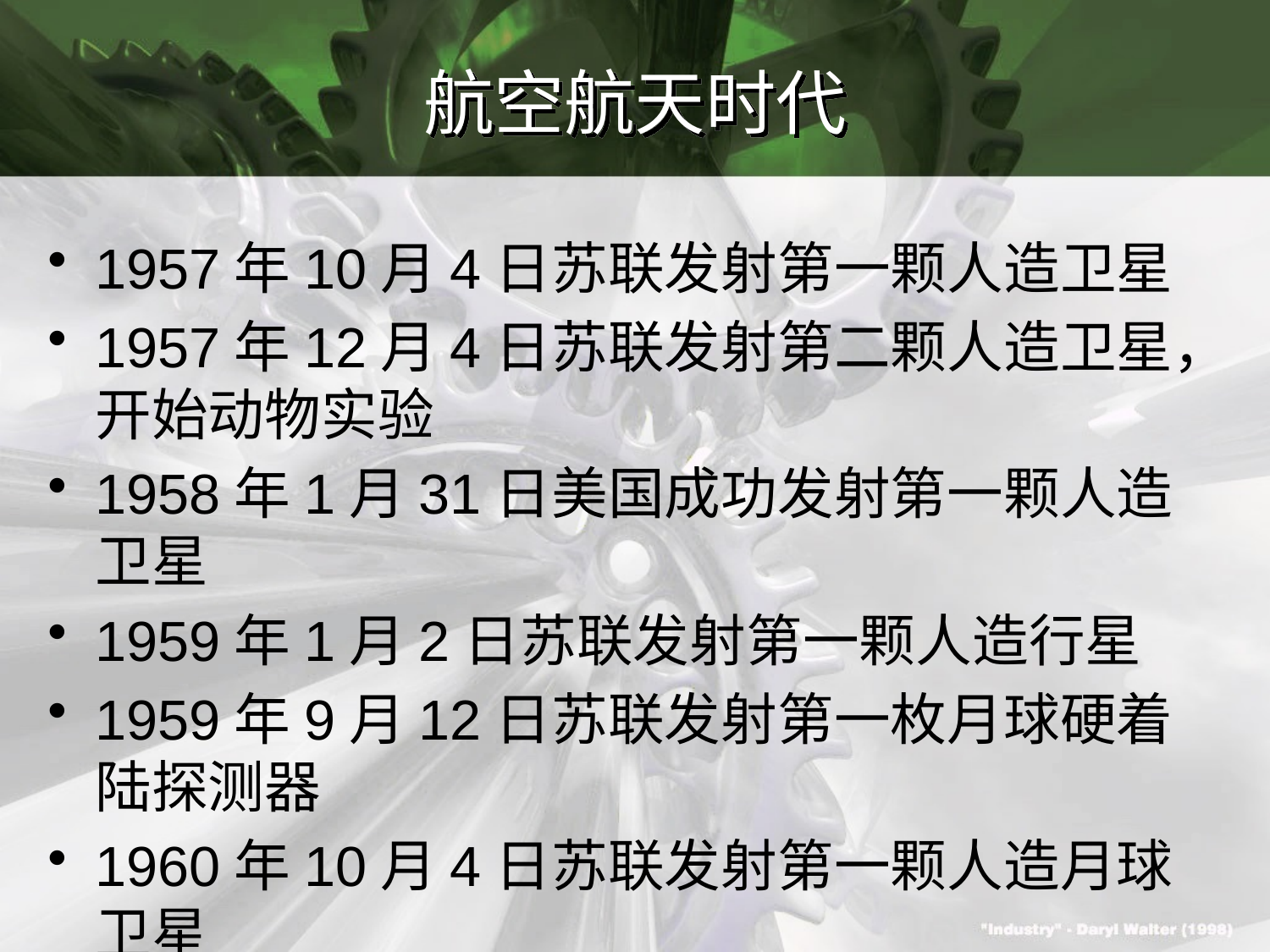

# 航空航天时代
1957年10月4日苏联发射第一颗人造卫星
1957年12月4日苏联发射第二颗人造卫星，开始动物实验
1958年1月31日美国成功发射第一颗人造卫星
1959年1月2日苏联发射第一颗人造行星
1959年9月12日苏联发射第一枚月球硬着陆探测器
1960年10月4日苏联发射第一颗人造月球卫星
1960年8月10日美国第一次回收卫星